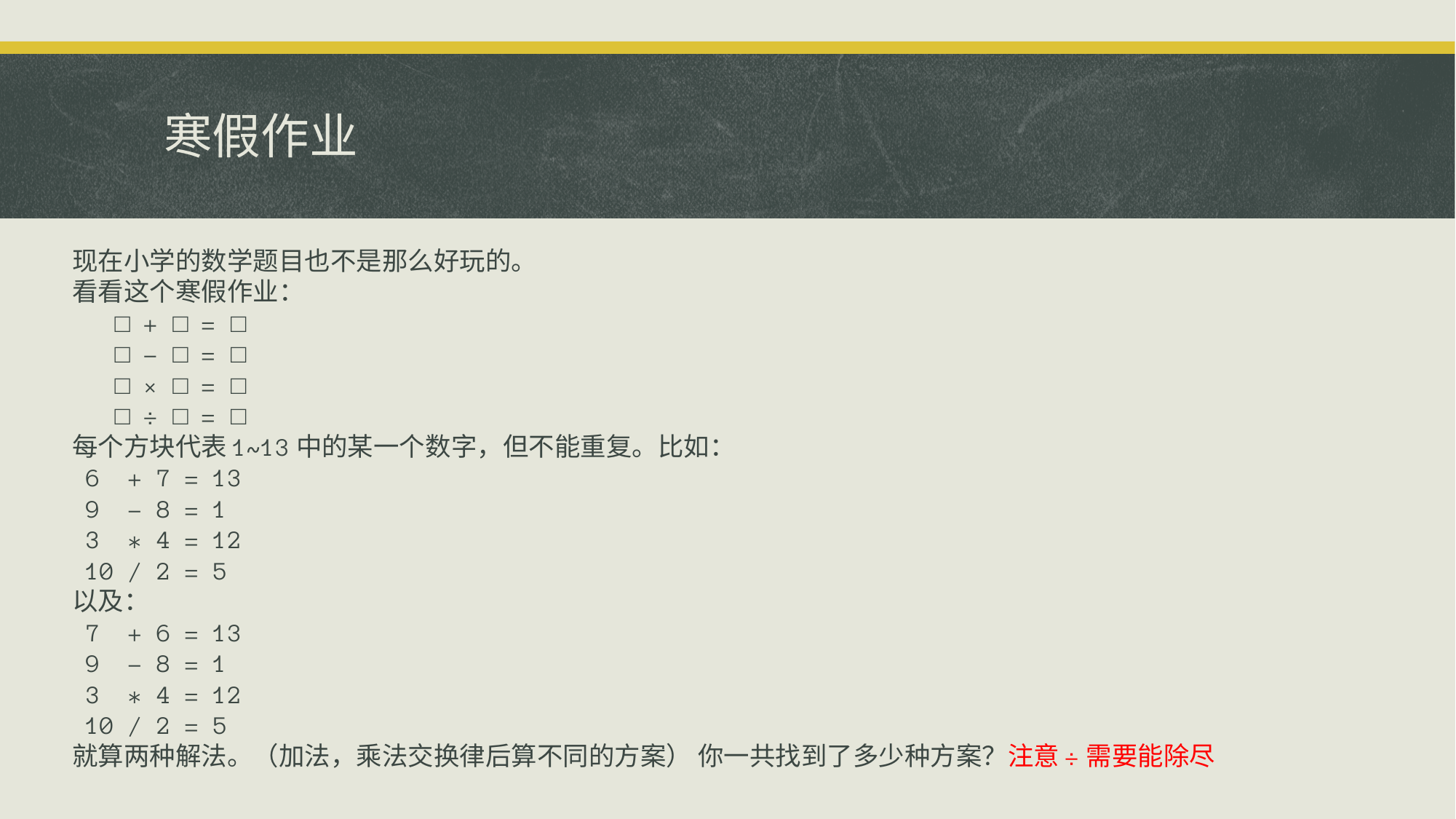

# 寒假作业

现在小学的数学题目也不是那么好玩的。
看看这个寒假作业：
   □ + □ = □
   □ - □ = □
   □ × □ = □
   □ ÷ □ = □
每个方块代表1~13中的某一个数字，但不能重复。比如：
 6  + 7 = 13
 9  - 8 = 1
 3  * 4 = 12
 10 / 2 = 5
以及：
 7  + 6 = 13
 9  - 8 = 1
 3  * 4 = 12
 10 / 2 = 5
就算两种解法。（加法，乘法交换律后算不同的方案） 你一共找到了多少种方案？注意÷需要能除尽